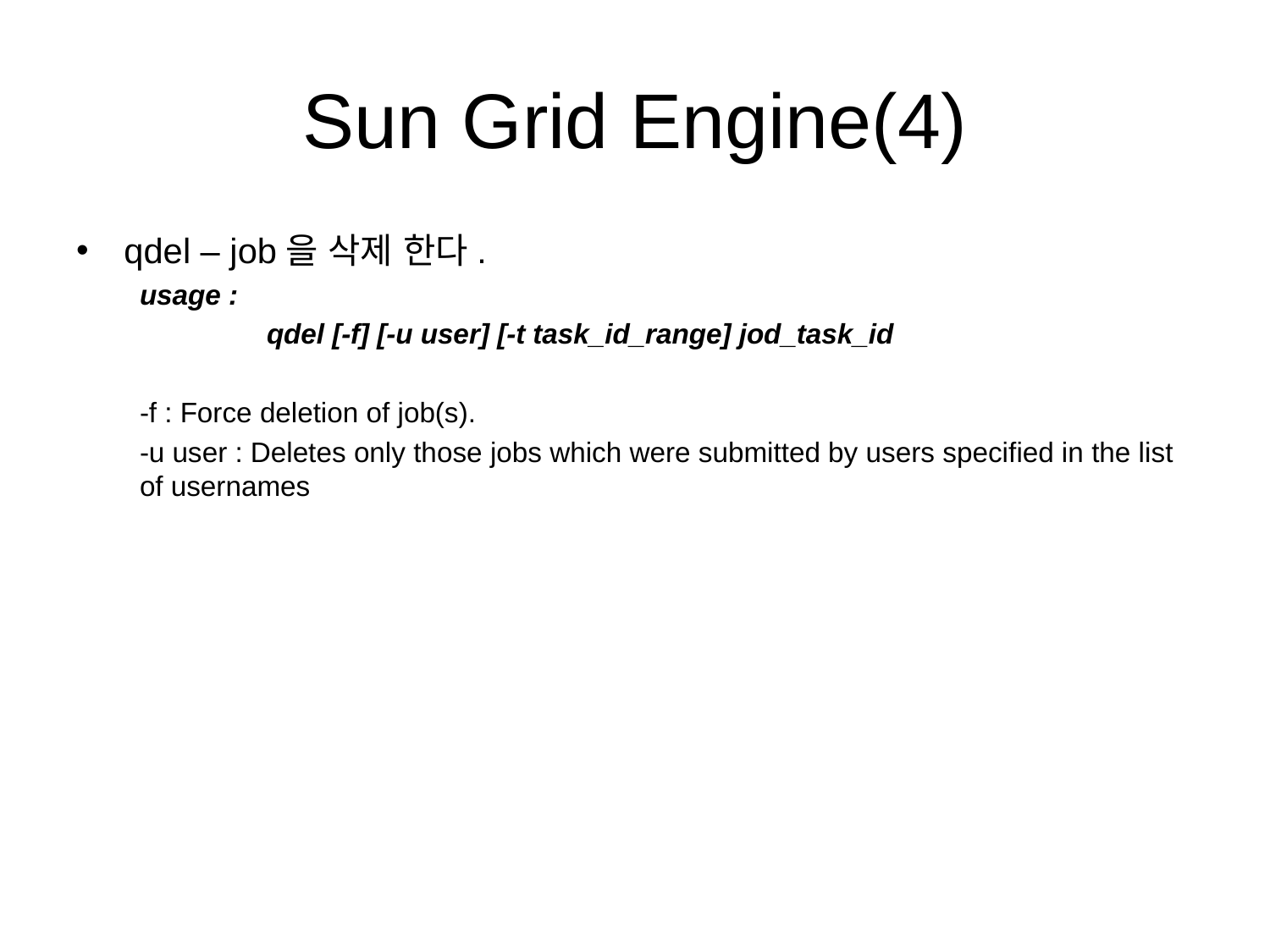

# Sun Grid Engine(4)
qdel – job을 삭제 한다.
usage :
	qdel [-f] [-u user] [-t task_id_range] jod_task_id

-f : Force deletion of job(s).
-u user : Deletes only those jobs which were submitted by users specified in the list of usernames